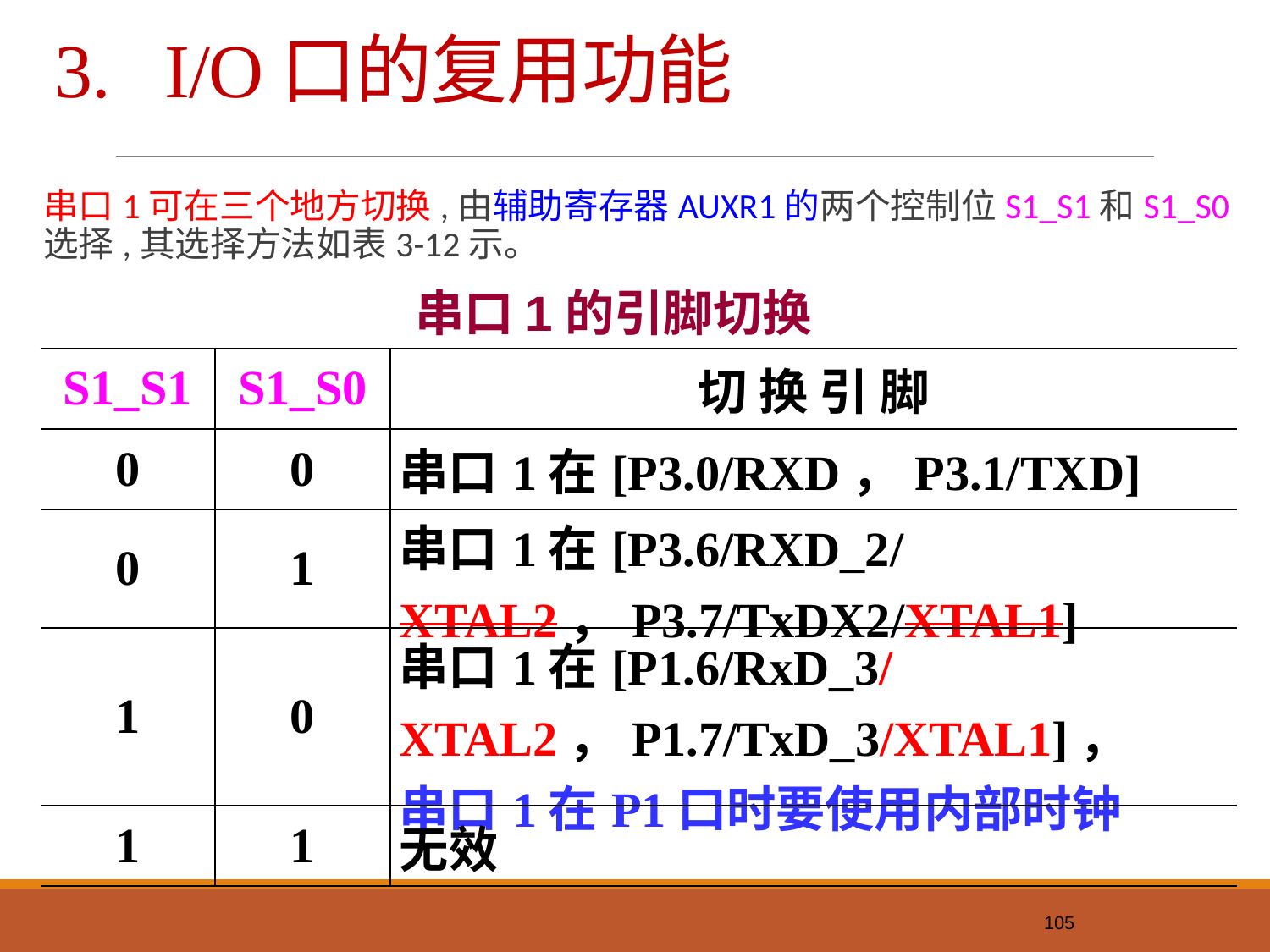

# 3.   I/O口的复用功能
串口1可在三个地方切换,由辅助寄存器AUXR1的两个控制位S1_S1和S1_S0选择,其选择方法如表3-12示。
串口1的引脚切换
| S1\_S1 | S1\_S0 | 切 换 引 脚 |
| --- | --- | --- |
| 0 | 0 | 串口1在[P3.0/RXD，P3.1/TXD] |
| 0 | 1 | 串口1在[P3.6/RXD\_2/XTAL2，P3.7/TxDX2/XTAL1] |
| 1 | 0 | 串口1在[P1.6/RxD\_3/XTAL2，P1.7/TxD\_3/XTAL1]， 串口1在P1口时要使用内部时钟 |
| 1 | 1 | 无效 |
105